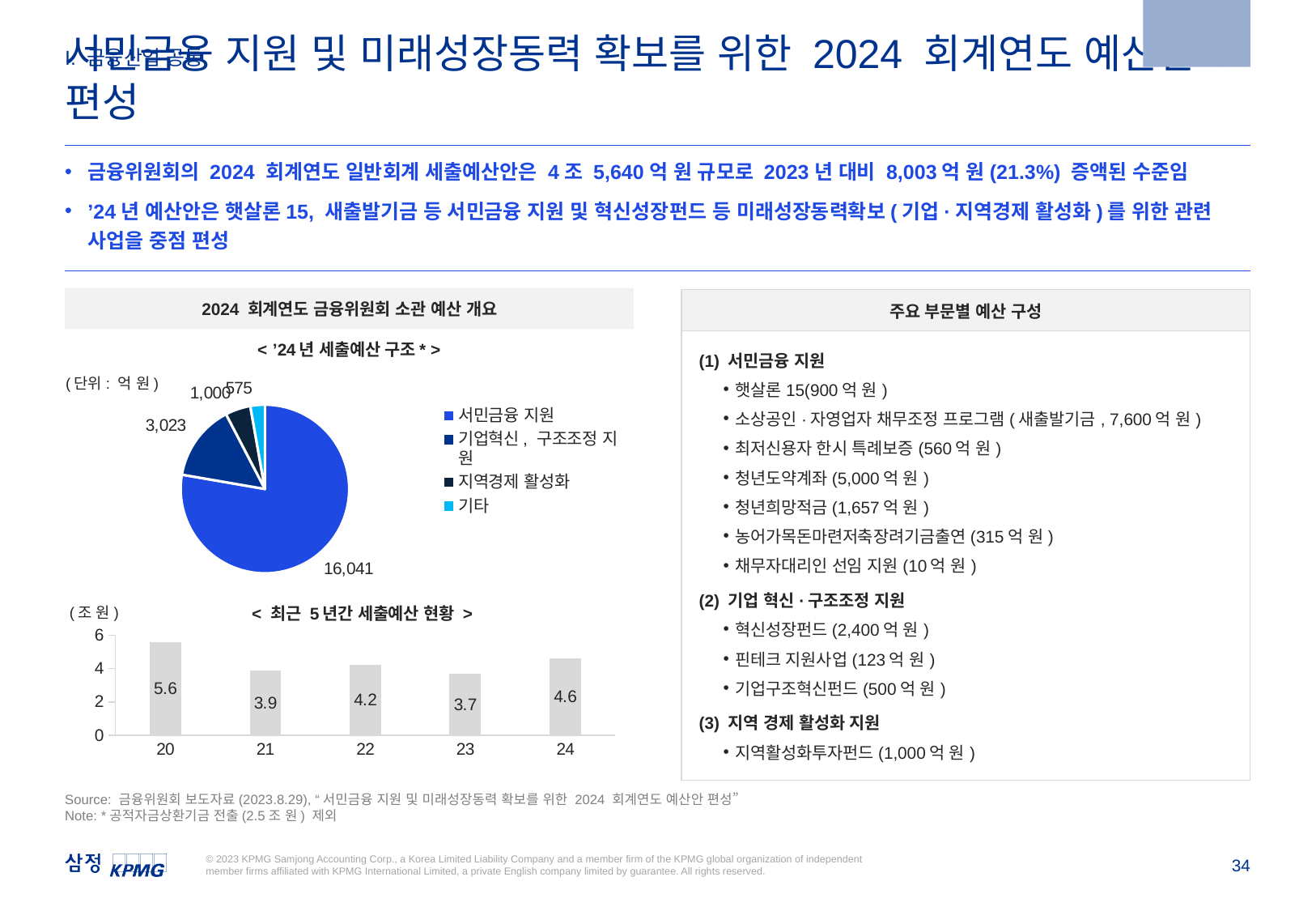

2023.8.29
I. 금융산업 공통
서민금융 지원 및 미래성장동력 확보를 위한 2024 회계연도 예산안 편성
금융위원회의 2024 회계연도 일반회계 세출예산안은 4조 5,640억 원 규모로 2023년 대비 8,003억 원(21.3%) 증액된 수준임
’24년 예산안은 햇살론15, 새출발기금 등 서민금융 지원 및 혁신성장펀드 등 미래성장동력확보(기업·지역경제 활성화)를 위한 관련 사업을 중점 편성
2024 회계연도 금융위원회 소관 예산 개요
| 주요 부문별 예산 구성 |
| --- |
| (1) 서민금융 지원 햇살론15(900억 원) 소상공인·자영업자 채무조정 프로그램(새출발기금, 7,600억 원) 최저신용자 한시 특례보증(560억 원) 청년도약계좌(5,000억 원) 청년희망적금(1,657억 원) 농어가목돈마련저축장려기금출연(315억 원) 채무자대리인 선임 지원(10억 원) (2) 기업 혁신·구조조정 지원 혁신성장펀드(2,400억 원) 핀테크 지원사업(123억 원) 기업구조혁신펀드(500억 원) (3) 지역 경제 활성화 지원 지역활성화투자펀드(1,000억 원) |

### Chart: < ’24년 세출예산 구조* >

| Category | 예산 규모 |
|---|---|
| 서민금융 지원 | 16041.0 |
| 기업혁신, 구조조정 지원 | 3023.0 |
| 지역경제 활성화 | 1000.0 |
| 기타 | 575.0 |
(단위: 억 원)

### Chart: < 최근 5년간 세출예산 현황 >

| Category | 계열 1 |
|---|---|
| 20 | 5.6 |
| 21 | 3.9 |
| 22 | 4.2 |
| 23 | 3.7 |
| 24 | 4.6 |
(조 원)
Source: 금융위원회 보도자료(2023.8.29), “서민금융 지원 및 미래성장동력 확보를 위한 2024 회계연도 예산안 편성”
Note: *공적자금상환기금 전출(2.5조 원) 제외